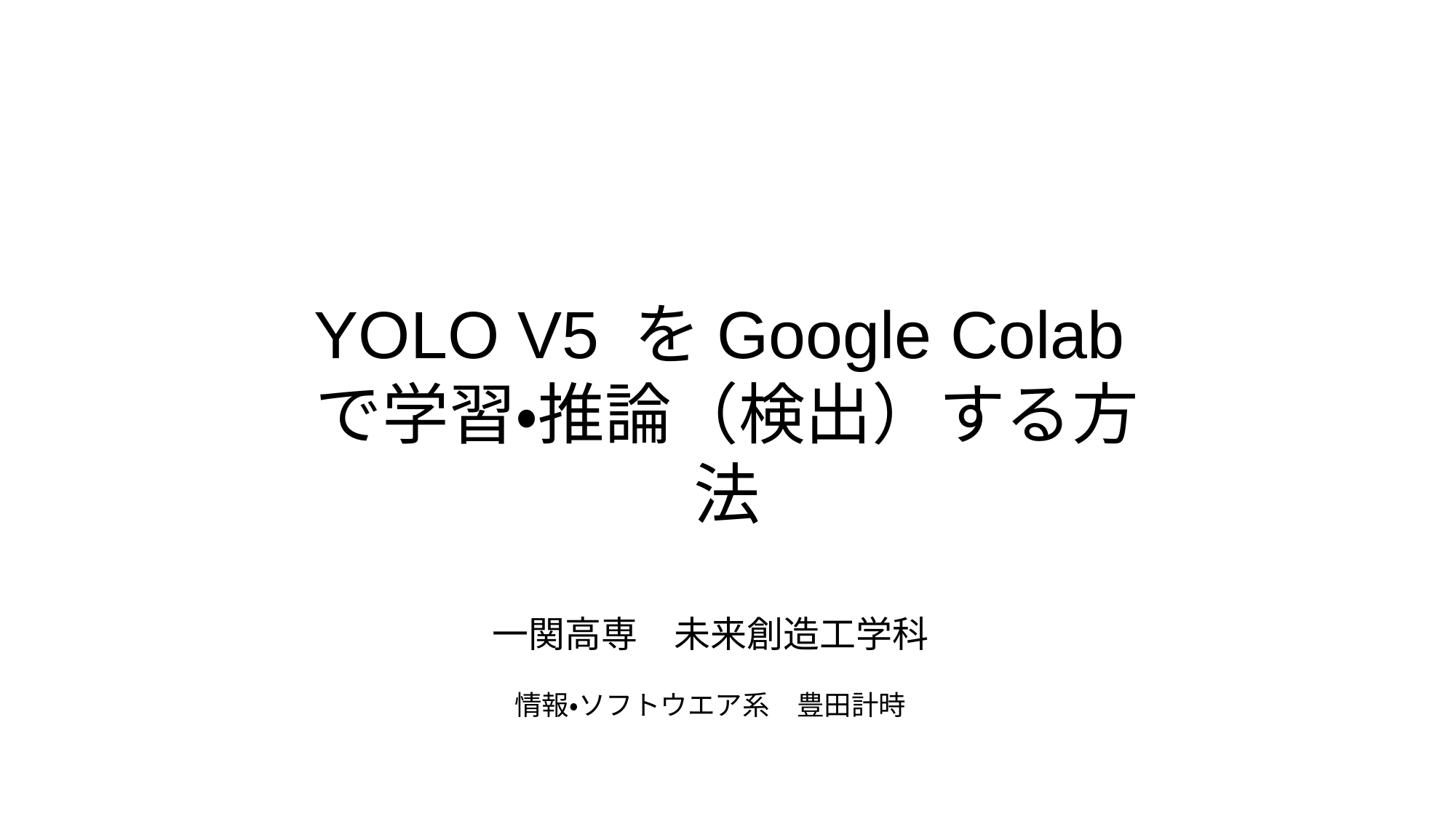

YOLO V5 をGoogle Colabで学習・推論（検出）する方法
一関高専　未来創造工学科
情報・ソフトウエア系　豊田計時